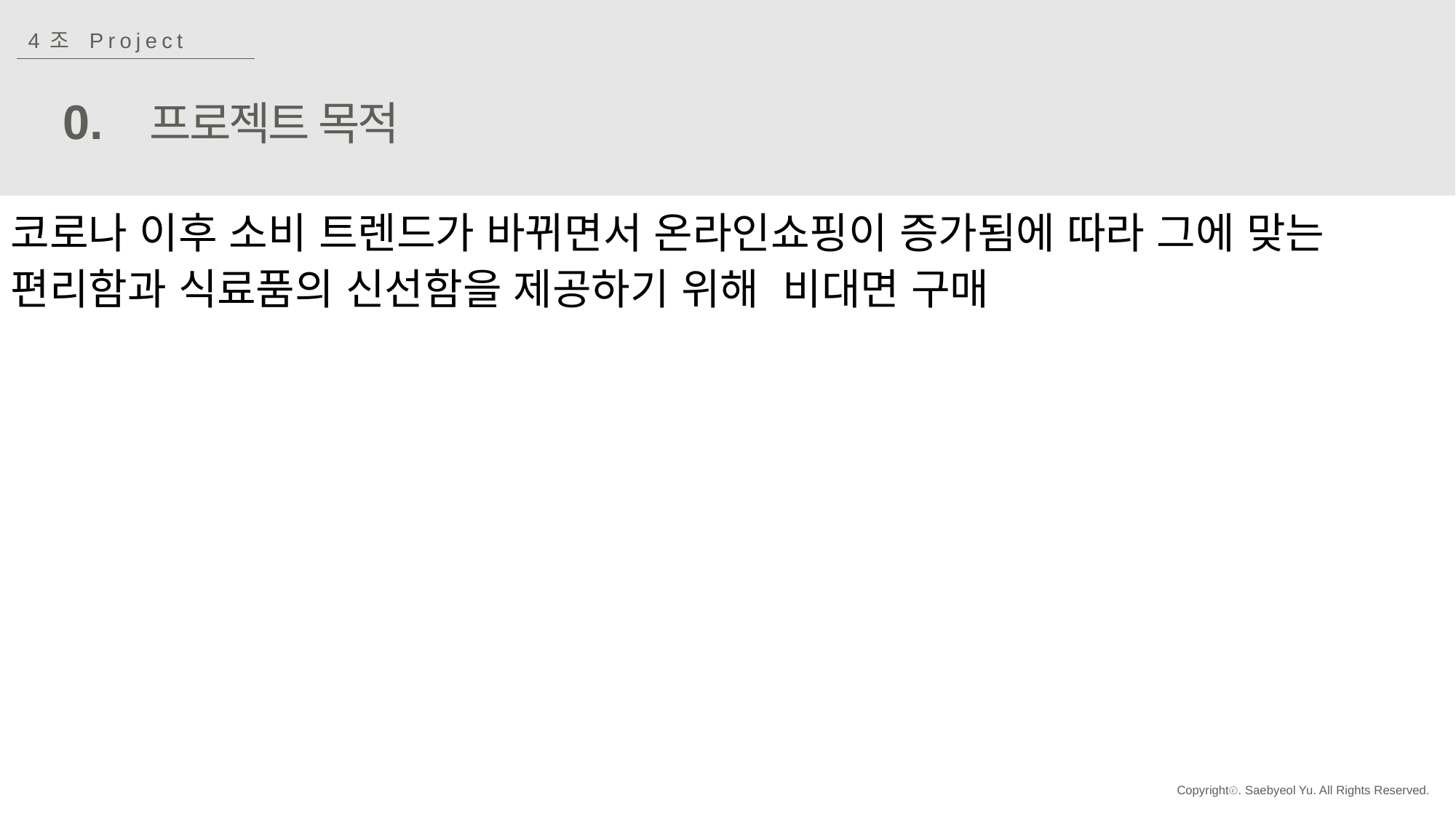

4조 Project
0.
프로젝트 목적
코로나 이후 소비 트렌드가 바뀌면서 온라인쇼핑이 증가됨에 따라 그에 맞는 편리함과 식료품의 신선함을 제공하기 위해  비대면 구매